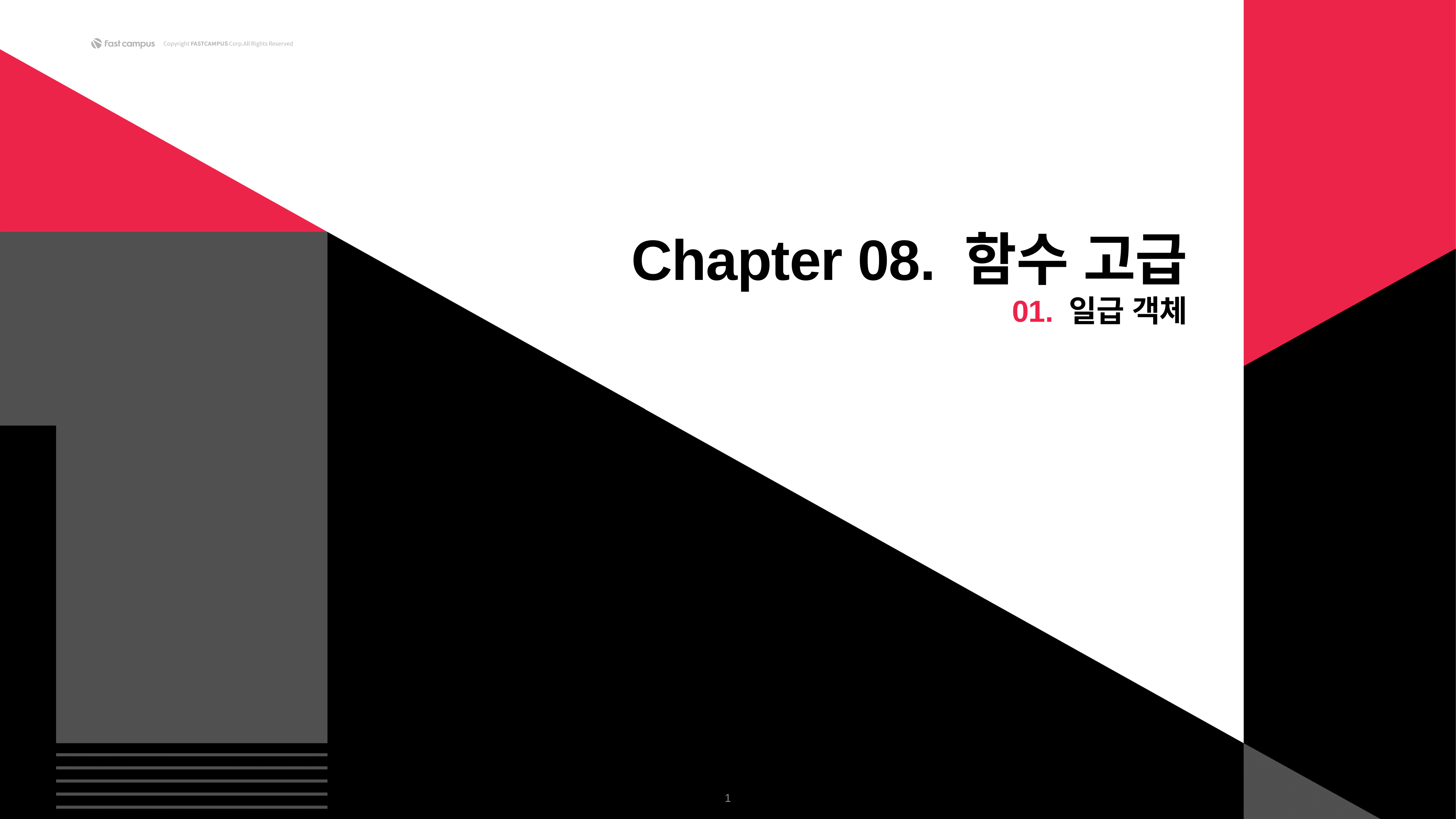

Chapter 08. 함수 고급
01. 일급 객체
1